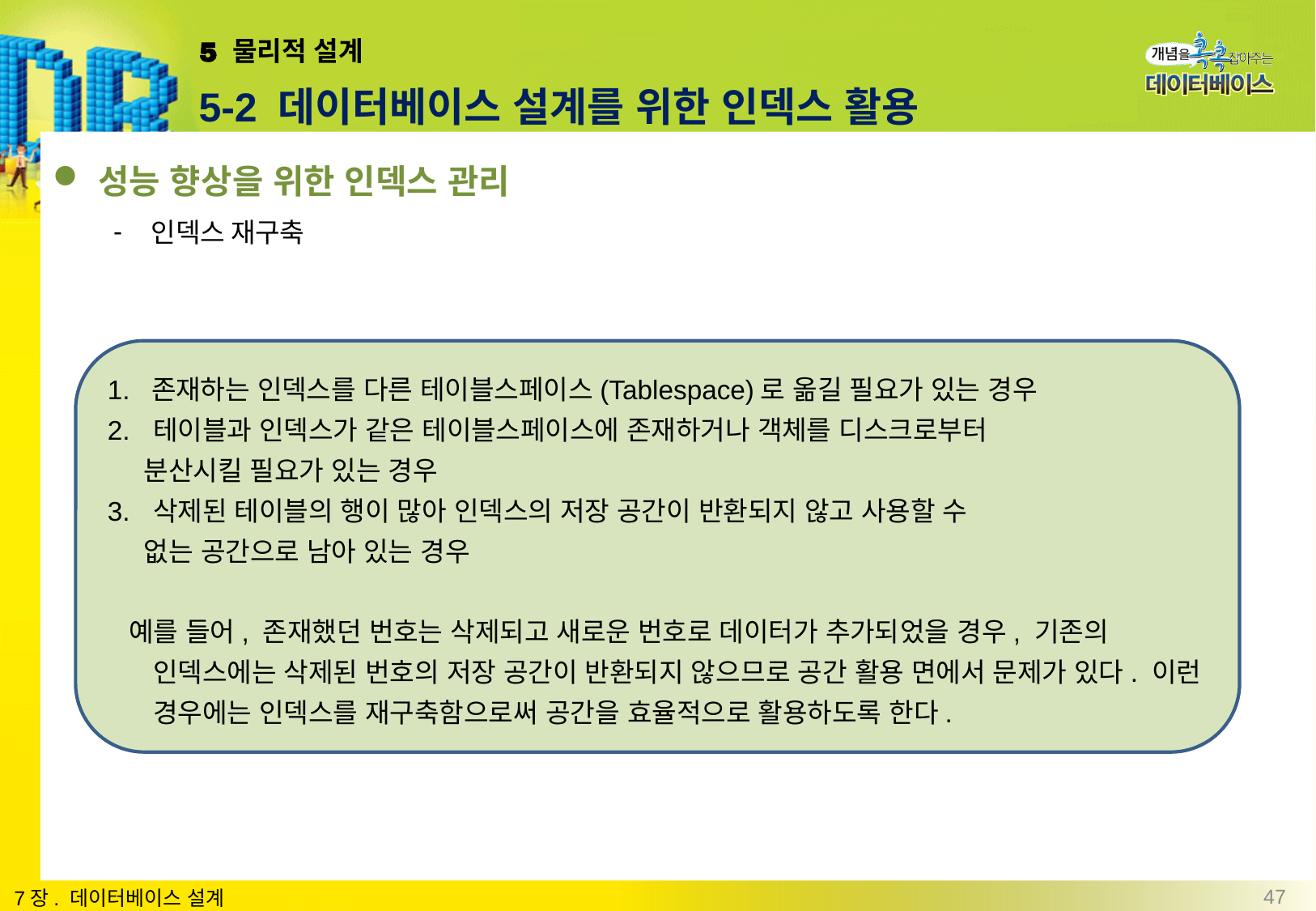

# 5 물리적 설계
5-2 데이터베이스 설계를 위한 인덱스 활용
성능 향상을 위한 인덱스 관리
인덱스 재구축
1.  존재하는 인덱스를 다른 테이블스페이스(Tablespace)로 옮길 필요가 있는 경우
테이블과 인덱스가 같은 테이블스페이스에 존재하거나 객체를 디스크로부터
    분산시킬 필요가 있는 경우
삭제된 테이블의 행이 많아 인덱스의 저장 공간이 반환되지 않고 사용할 수
    없는 공간으로 남아 있는 경우

  예를 들어, 존재했던 번호는 삭제되고 새로운 번호로 데이터가 추가되었을 경우, 기존의 인덱스에는 삭제된 번호의 저장 공간이 반환되지 않으므로 공간 활용 면에서 문제가 있다. 이런 경우에는 인덱스를 재구축함으로써 공간을 효율적으로 활용하도록 한다.
47